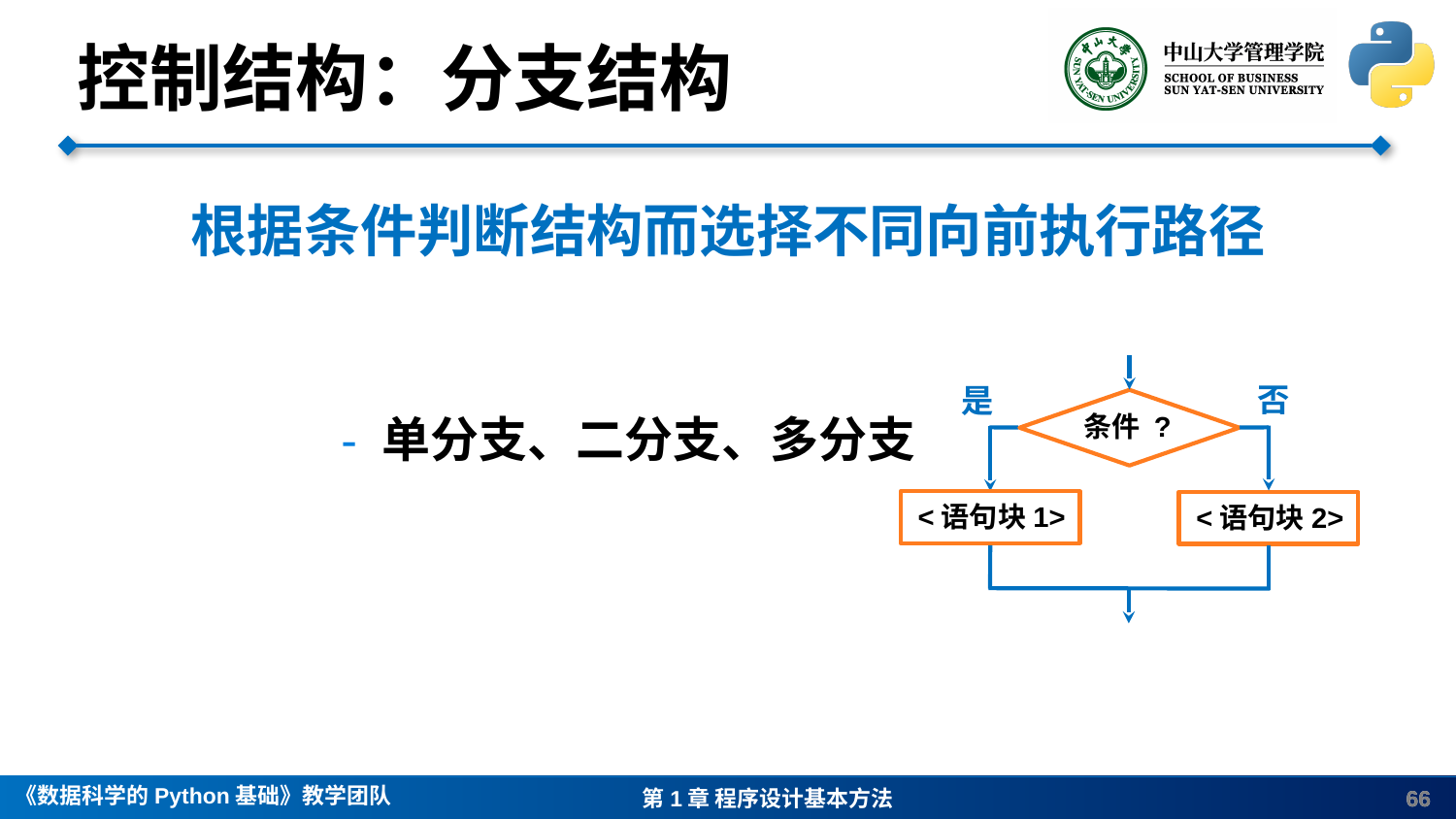

控制结构：分支结构
根据条件判断结构而选择不同向前执行路径
- 单分支、二分支、多分支
否
是

条件 ?

<语句块1>

<语句块2>
66